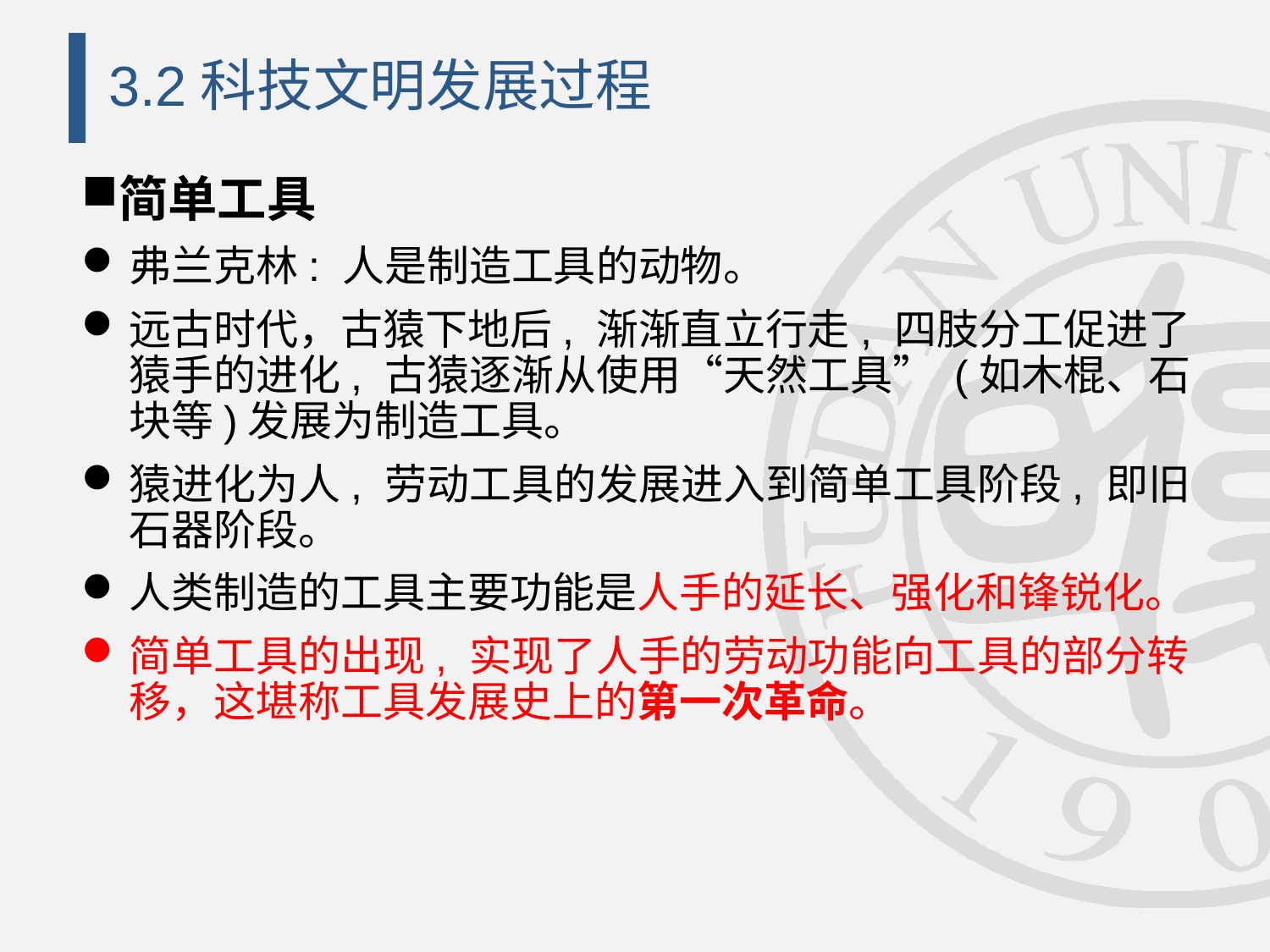

# 3.2科技文明发展过程
简单工具
弗兰克林: 人是制造工具的动物。
远古时代，古猿下地后, 渐渐直立行走, 四肢分工促进了猿手的进化, 古猿逐渐从使用“天然工具” (如木棍、石块等)发展为制造工具。
猿进化为人, 劳动工具的发展进入到简单工具阶段, 即旧石器阶段。
人类制造的工具主要功能是人手的延长、强化和锋锐化。
简单工具的出现, 实现了人手的劳动功能向工具的部分转移，这堪称工具发展史上的第一次革命。